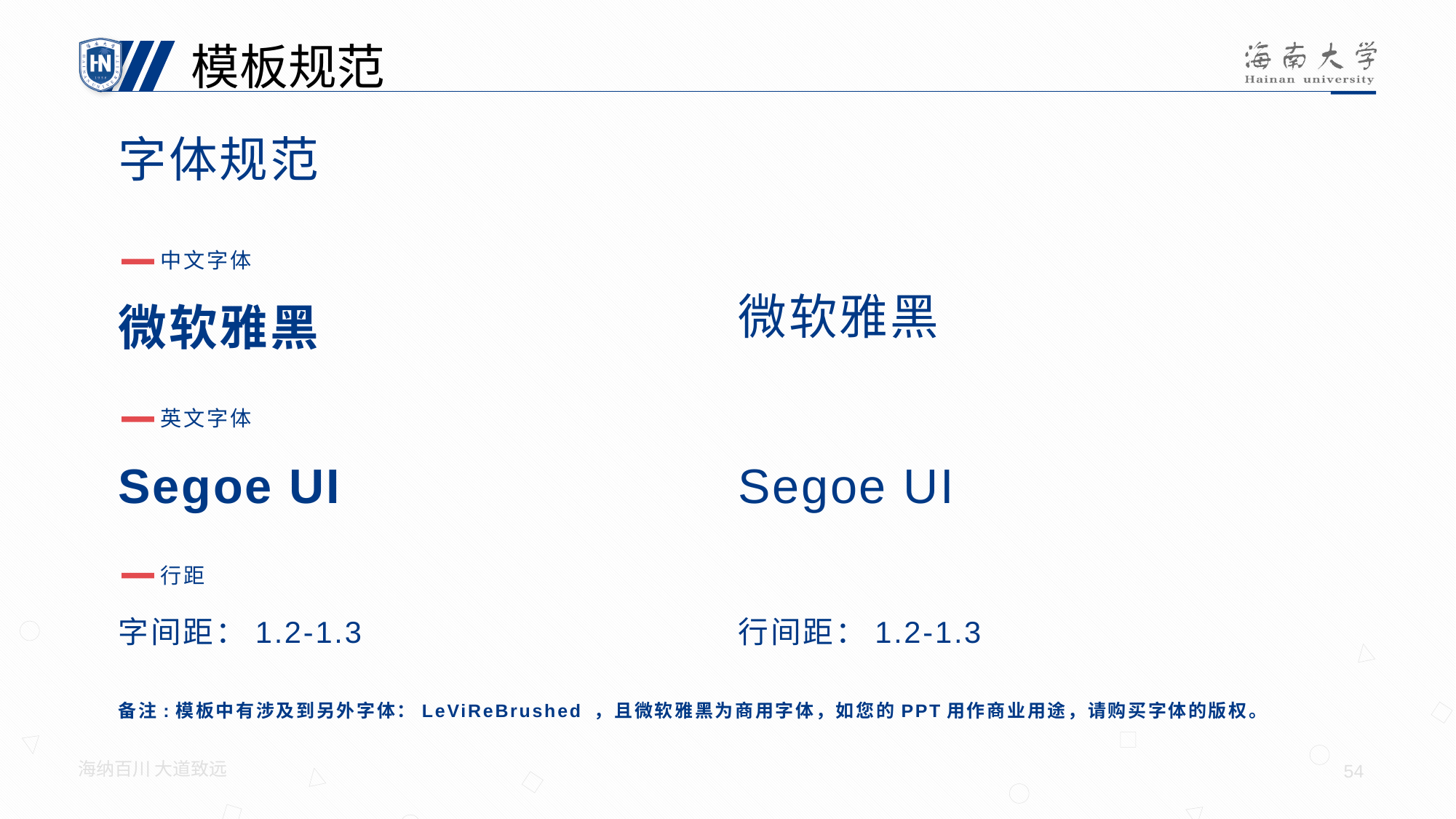

模板规范
字体规范
中文字体

微软雅黑
微软雅黑
英文字体

Segoe UI
Segoe UI
行距

字间距：1.2-1.3
行间距：1.2-1.3
备注:模板中有涉及到另外字体：LeViReBrushed ，且微软雅黑为商用字体，如您的PPT用作商业用途，请购买字体的版权。
海纳百川 大道致远
54